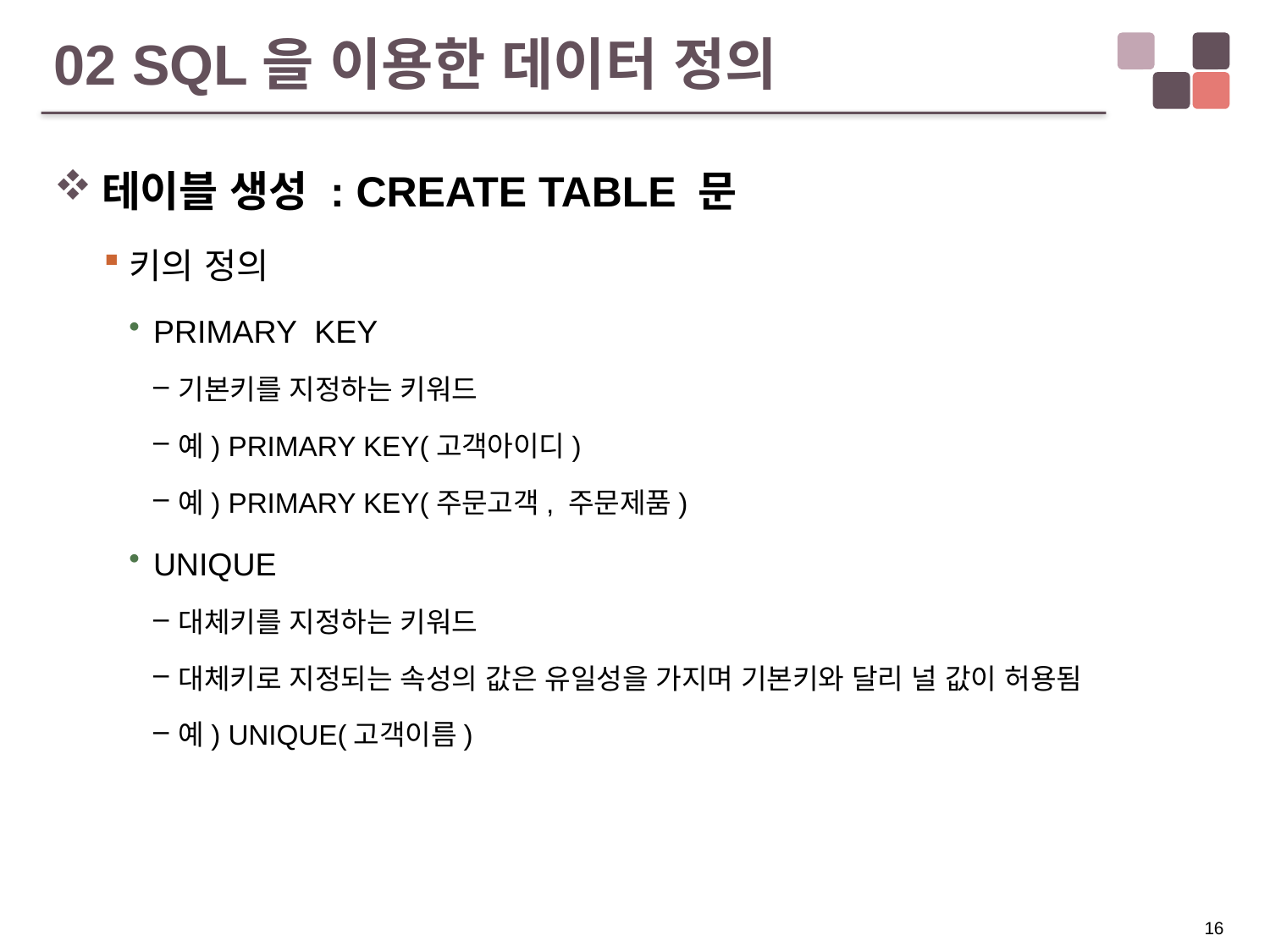

# 02 SQL을 이용한 데이터 정의
테이블 생성 : CREATE TABLE 문
키의 정의
PRIMARY  KEY
기본키를 지정하는 키워드
예) PRIMARY KEY(고객아이디)
예) PRIMARY KEY(주문고객, 주문제품)
UNIQUE
대체키를 지정하는 키워드
대체키로 지정되는 속성의 값은 유일성을 가지며 기본키와 달리 널 값이 허용됨
예) UNIQUE(고객이름)